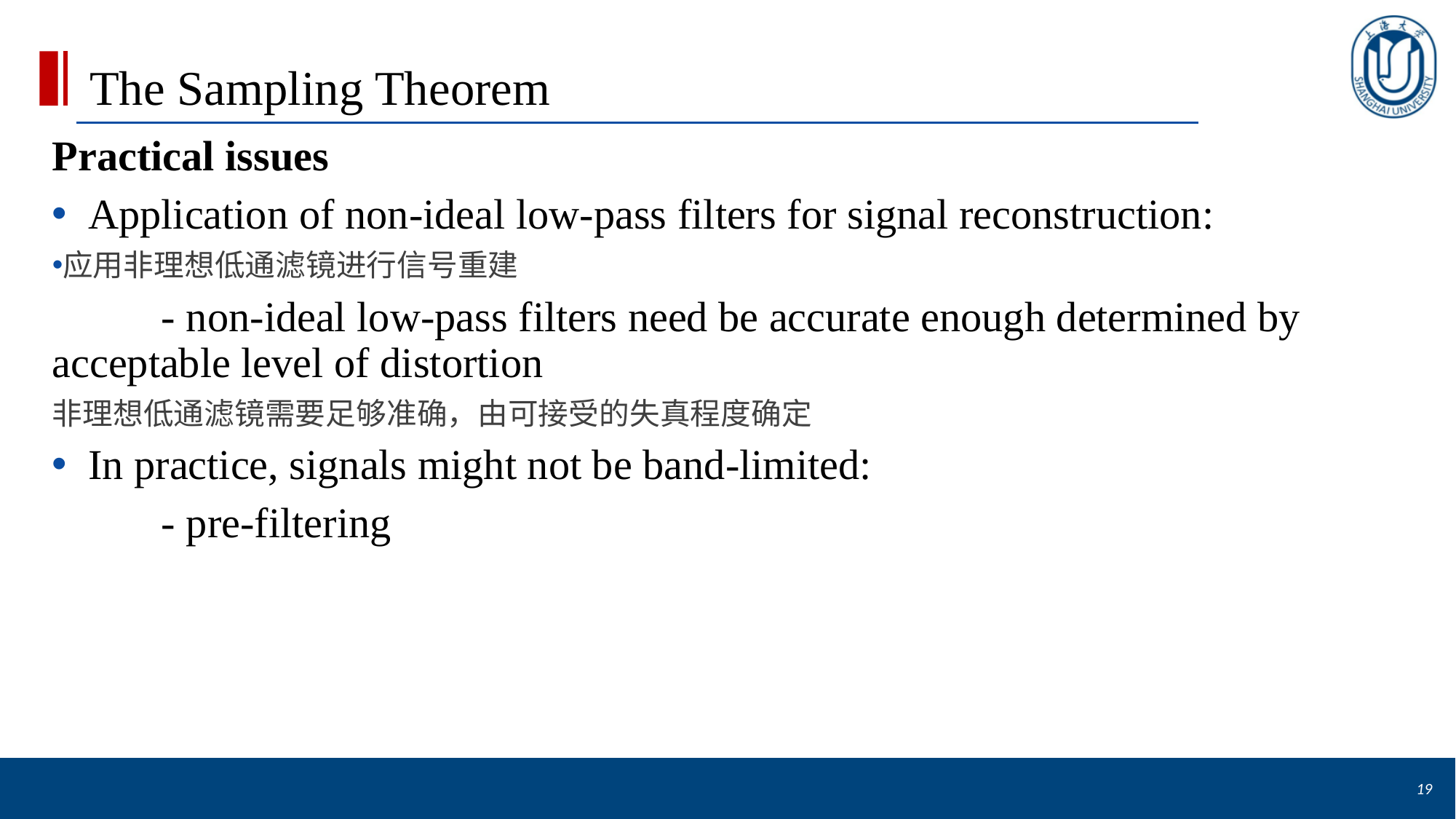

# The Sampling Theorem
Practical issues
  Application of non-ideal low-pass filters for signal reconstruction:
应用非理想低通滤镜进行信号重建
	- non-ideal low-pass filters need be accurate enough determined by acceptable level of distortion
非理想低通滤镜需要足够准确，由可接受的失真程度确定
  In practice, signals might not be band-limited:
	- pre-filtering

19